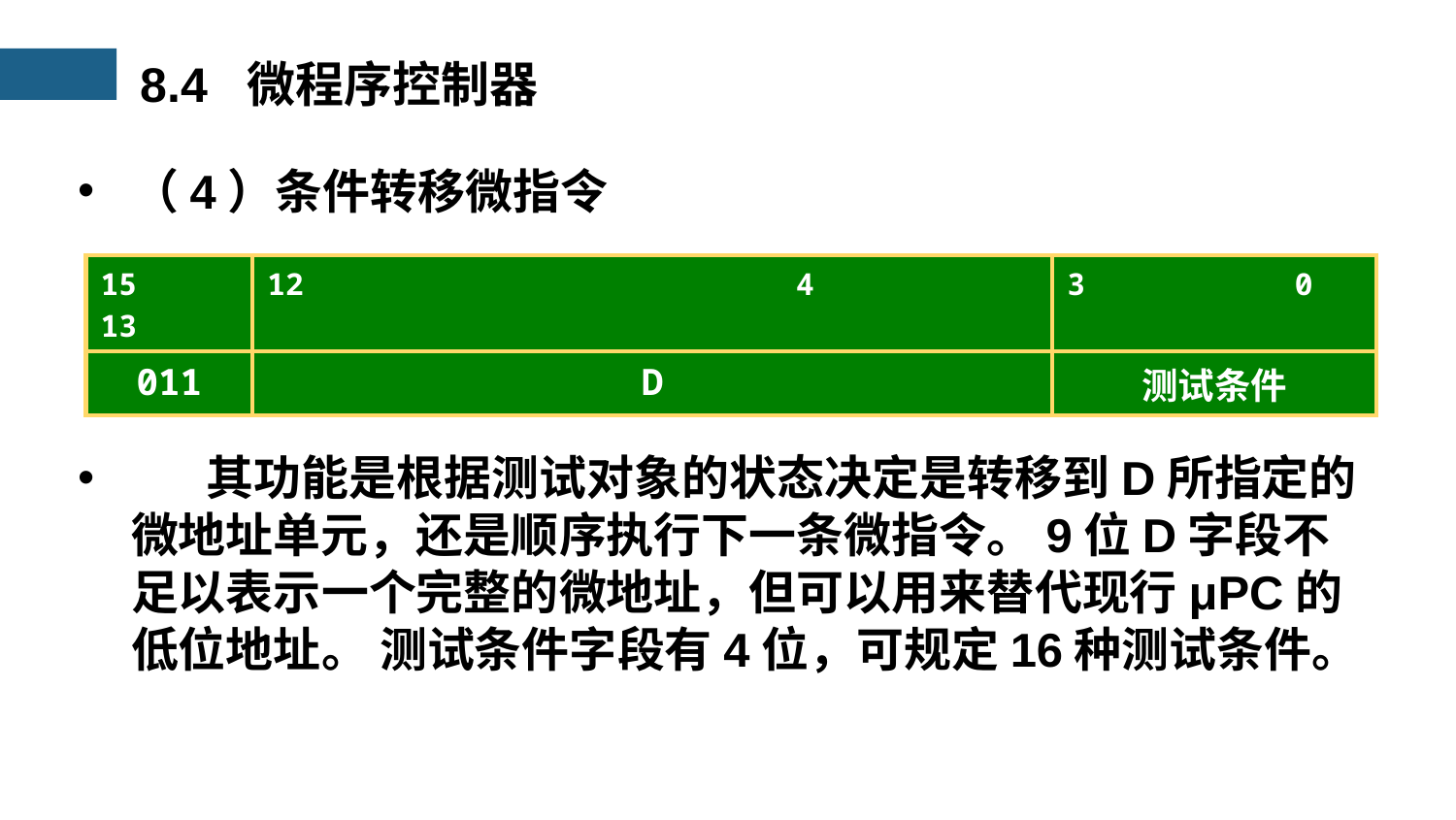

8.4  微程序控制器
（4）条件转移微指令

      其功能是根据测试对象的状态决定是转移到D所指定的微地址单元，还是顺序执行下一条微指令。9位D字段不足以表示一个完整的微地址，但可以用来替代现行μPC的低位地址。 测试条件字段有4位，可规定16种测试条件。
| 15　 13 | 12　　　　　　　　　　　　　　 　4 | 3　　　　 　0 |
| --- | --- | --- |
| 011 | D | 测试条件 |